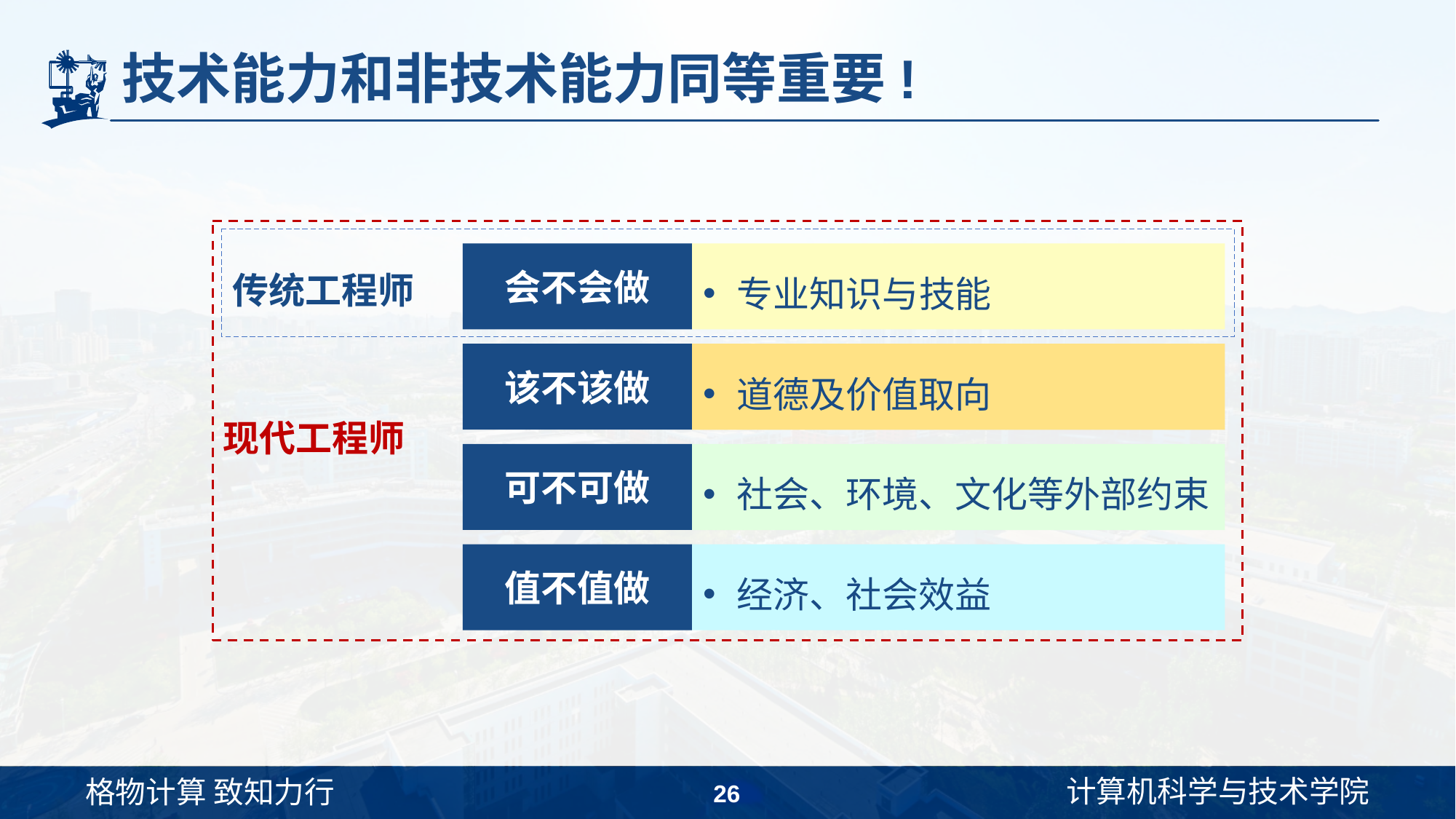

# 技术能力和非技术能力同等重要!
现代工程师
传统工程师
会不会做
专业知识与技能
该不该做
道德及价值取向
可不可做
社会、环境、文化等外部约束
值不值做
经济、社会效益
26